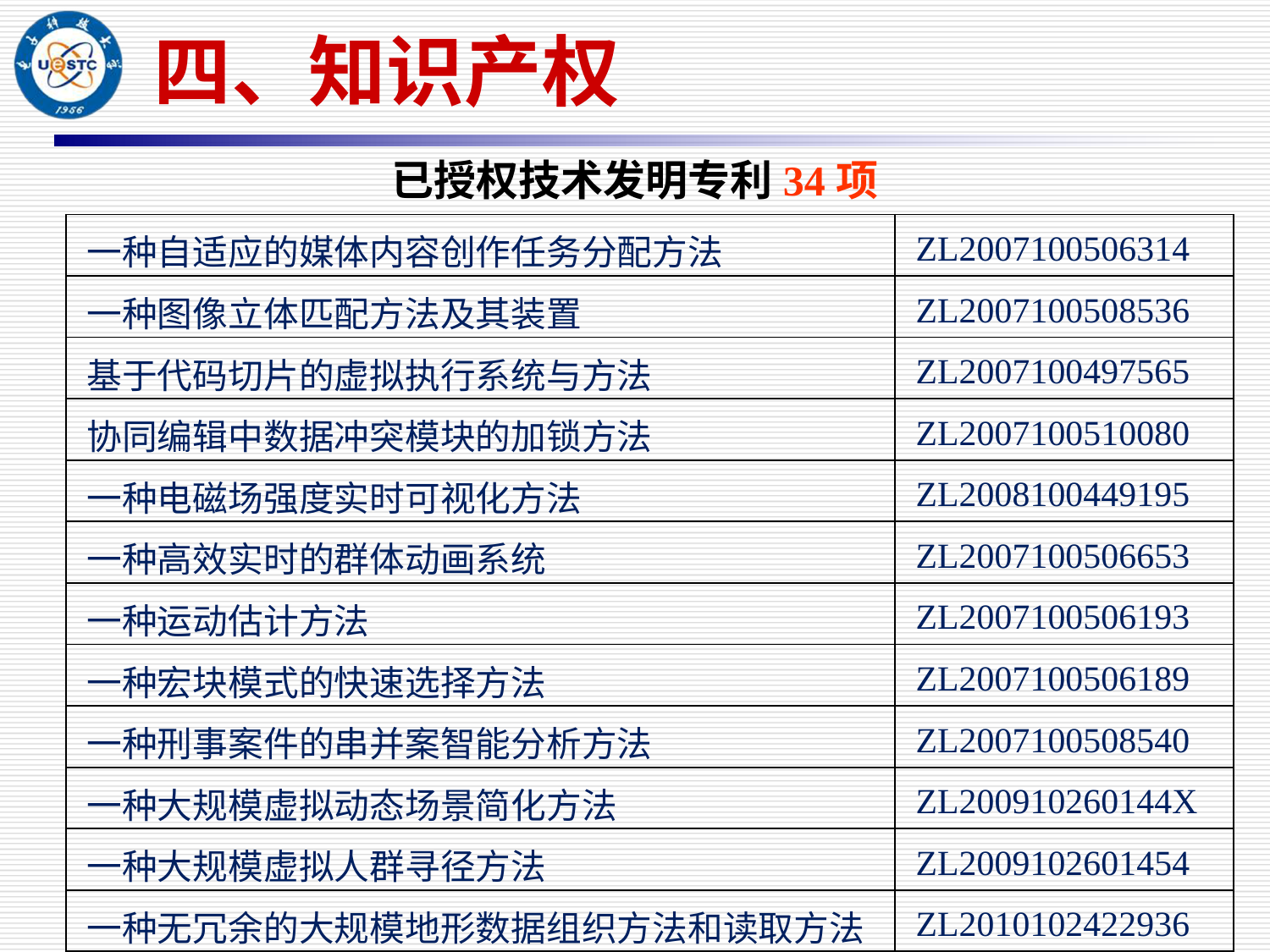

四、知识产权
已授权技术发明专利34项
| 一种自适应的媒体内容创作任务分配方法 | ZL2007100506314 |
| --- | --- |
| 一种图像立体匹配方法及其装置 | ZL2007100508536 |
| 基于代码切片的虚拟执行系统与方法 | ZL2007100497565 |
| 协同编辑中数据冲突模块的加锁方法 | ZL2007100510080 |
| 一种电磁场强度实时可视化方法 | ZL2008100449195 |
| 一种高效实时的群体动画系统 | ZL2007100506653 |
| 一种运动估计方法 | ZL2007100506193 |
| 一种宏块模式的快速选择方法 | ZL2007100506189 |
| 一种刑事案件的串并案智能分析方法 | ZL2007100508540 |
| 一种大规模虚拟动态场景简化方法 | ZL200910260144X |
| 一种大规模虚拟人群寻径方法 | ZL2009102601454 |
| 一种无冗余的大规模地形数据组织方法和读取方法 | ZL2010102422936 |
| 一种大规模虚拟人群路径导航方法 | ZL2009102601469 |